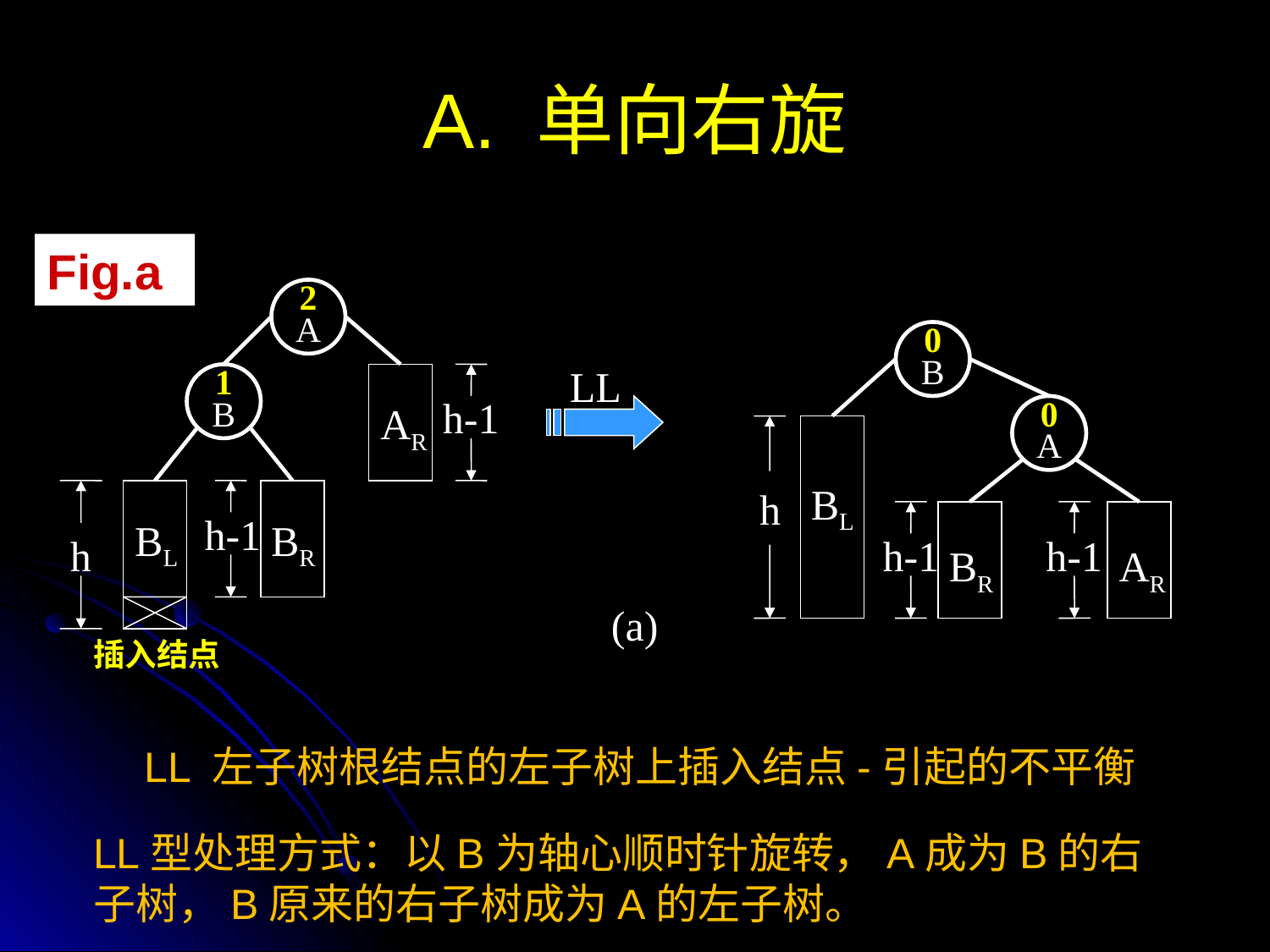

# A. 单向右旋
Fig.a
2
A
0
B
LL

1
B

AR

h-1

0
A

h

BL

h

BL

h-1

BR

h-1

BR

h-1

AR
(a)
插入结点
LL 左子树根结点的左子树上插入结点-引起的不平衡
LL型处理方式：以B为轴心顺时针旋转，A成为B的右子树，B原来的右子树成为A的左子树。